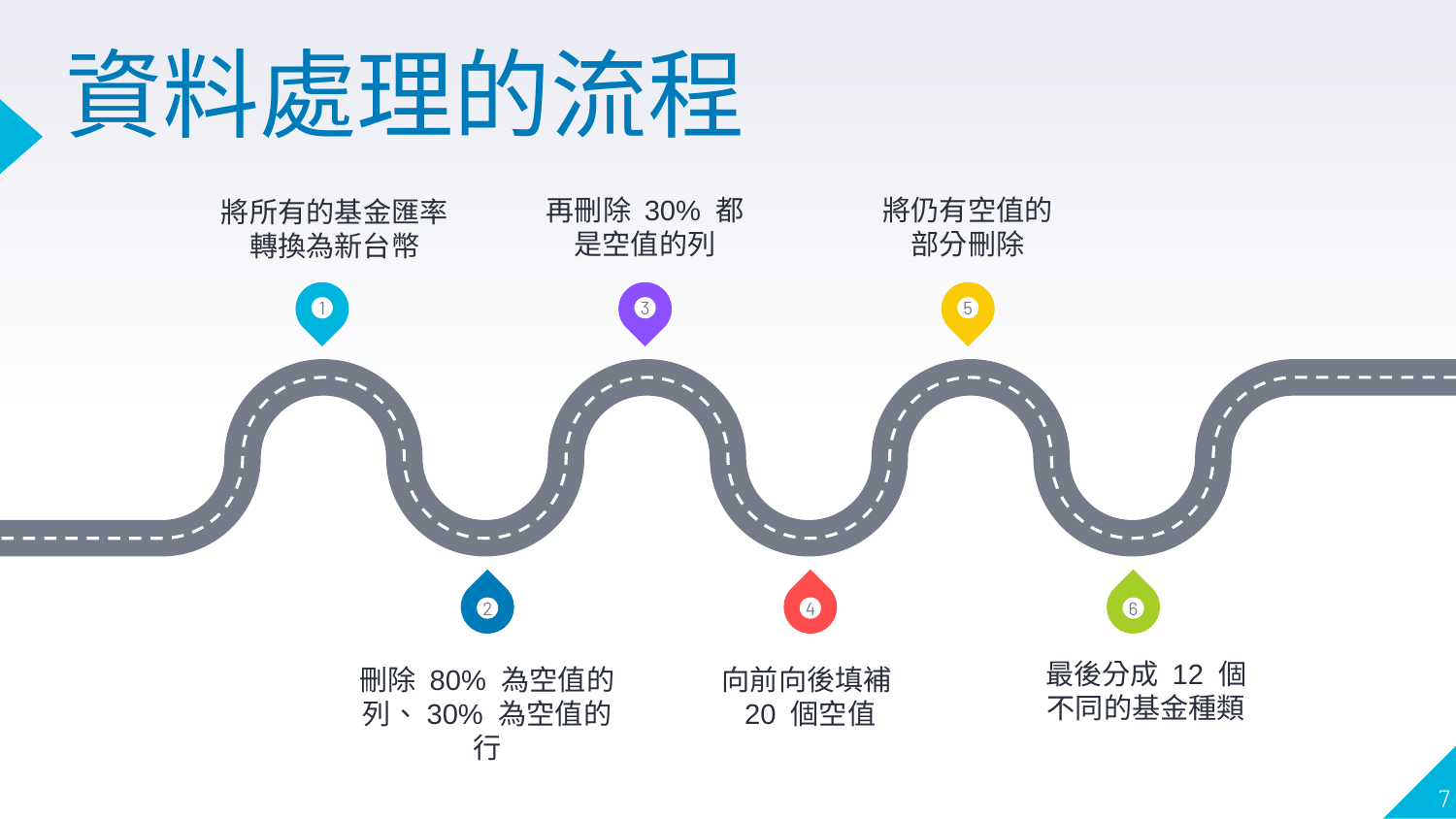

# 資料處理的流程
再刪除 30% 都是空值的列
將仍有空值的部分刪除
將所有的基金匯率轉換為新台幣

1

3

5

2

4

6
最後分成 12 個
不同的基金種類
刪除 80% 為空值的列、30% 為空值的行
向前向後填補20 個空值
7